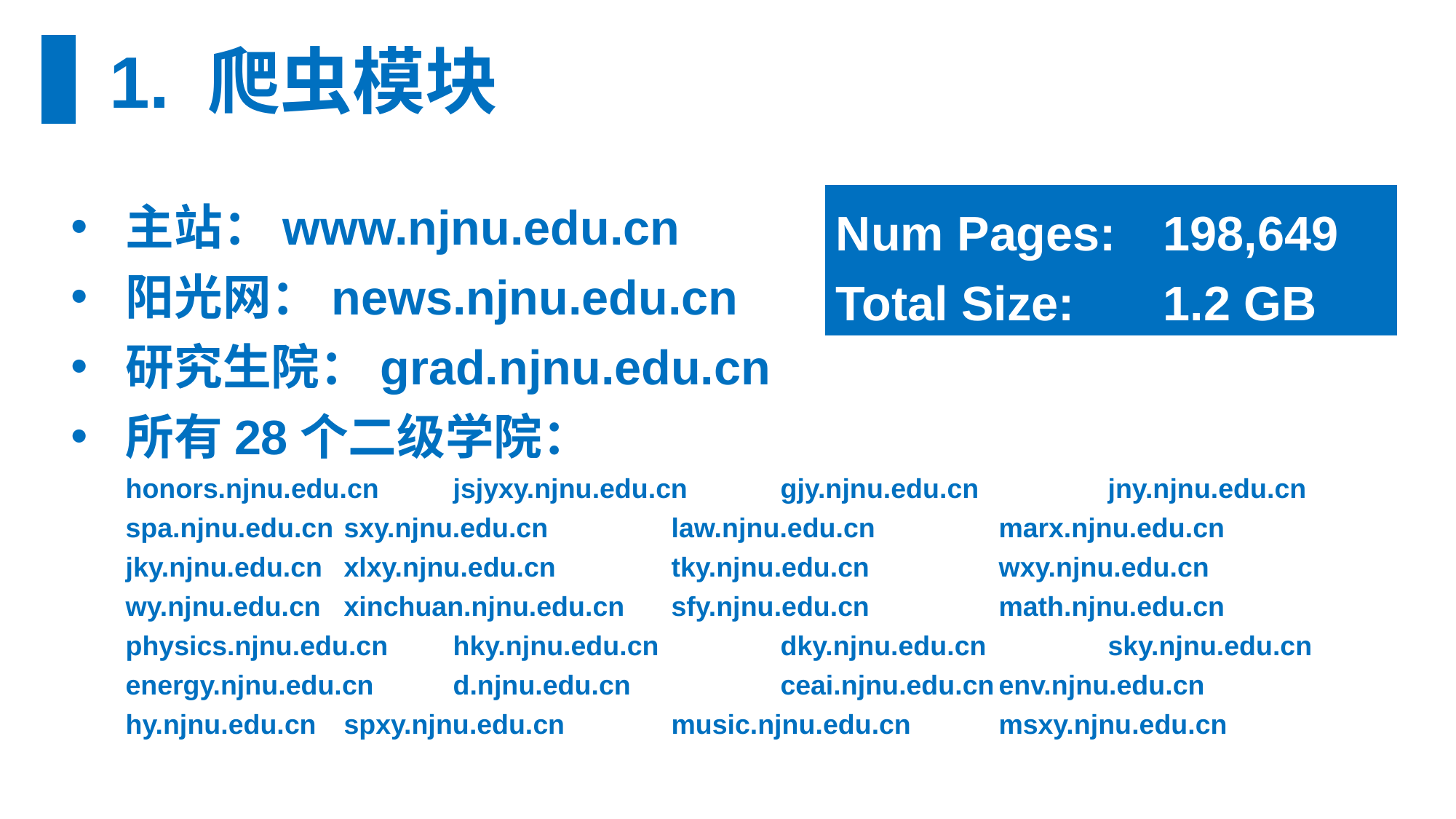

1. 爬虫模块

主站：www.njnu.edu.cn
阳光网：news.njnu.edu.cn
研究生院：grad.njnu.edu.cn
所有28个二级学院：
honors.njnu.edu.cn	jsjyxy.njnu.edu.cn	gjy.njnu.edu.cn		jny.njnu.edu.cn
spa.njnu.edu.cn	sxy.njnu.edu.cn		law.njnu.edu.cn		marx.njnu.edu.cn
jky.njnu.edu.cn	xlxy.njnu.edu.cn		tky.njnu.edu.cn		wxy.njnu.edu.cn
wy.njnu.edu.cn	xinchuan.njnu.edu.cn	sfy.njnu.edu.cn		math.njnu.edu.cn
physics.njnu.edu.cn	hky.njnu.edu.cn		dky.njnu.edu.cn		sky.njnu.edu.cn
energy.njnu.edu.cn	d.njnu.edu.cn		ceai.njnu.edu.cn	env.njnu.edu.cn
hy.njnu.edu.cn	spxy.njnu.edu.cn	music.njnu.edu.cn	msxy.njnu.edu.cn
Num Pages:	198,649
Total Size:	1.2 GB